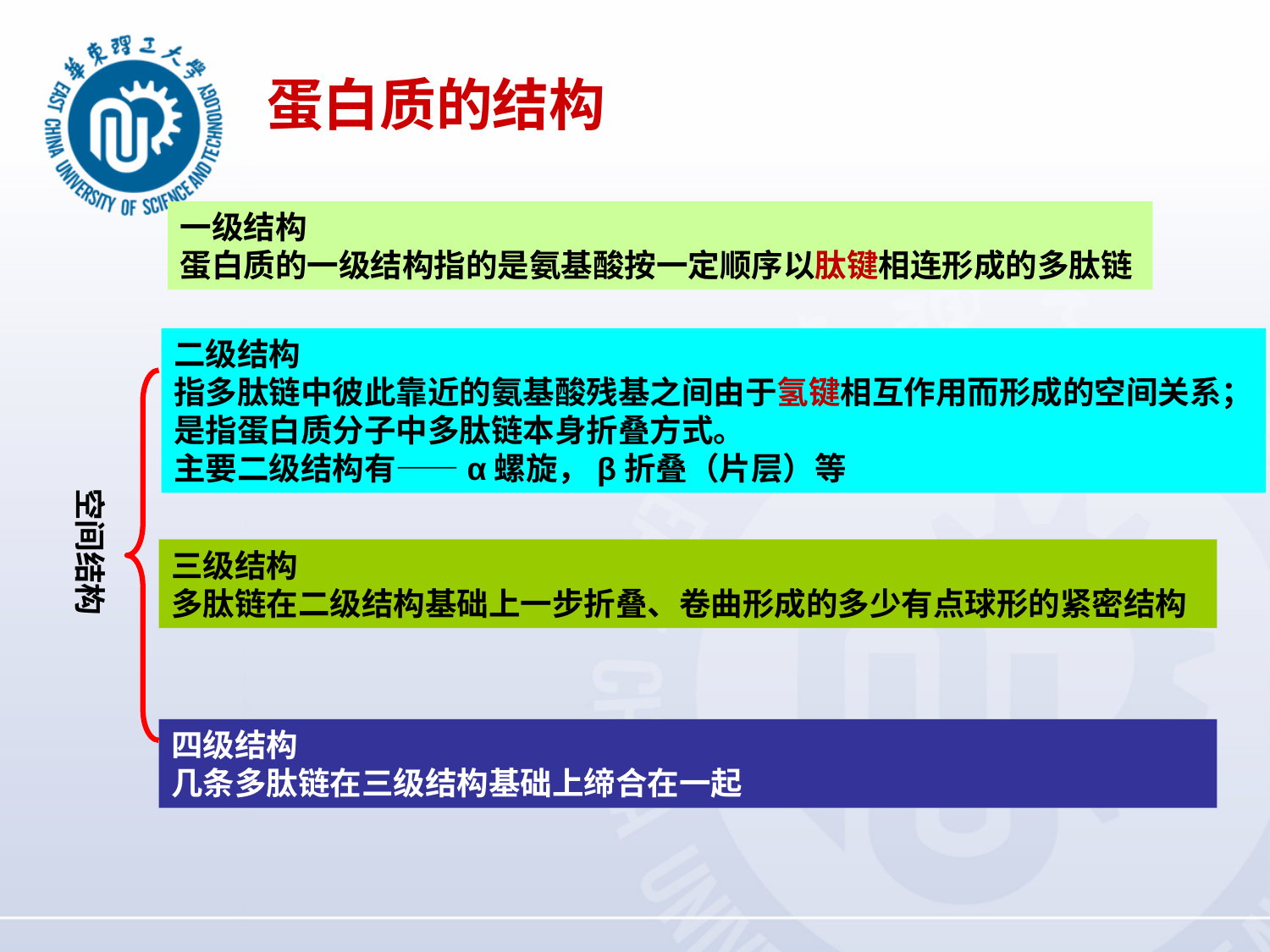

# 蛋白质的结构
一级结构
蛋白质的一级结构指的是氨基酸按一定顺序以肽键相连形成的多肽链
二级结构
指多肽链中彼此靠近的氨基酸残基之间由于氢键相互作用而形成的空间关系；
是指蛋白质分子中多肽链本身折叠方式。
主要二级结构有——α螺旋，β折叠（片层）等

空间结构
三级结构
多肽链在二级结构基础上一步折叠、卷曲形成的多少有点球形的紧密结构
四级结构
几条多肽链在三级结构基础上缔合在一起